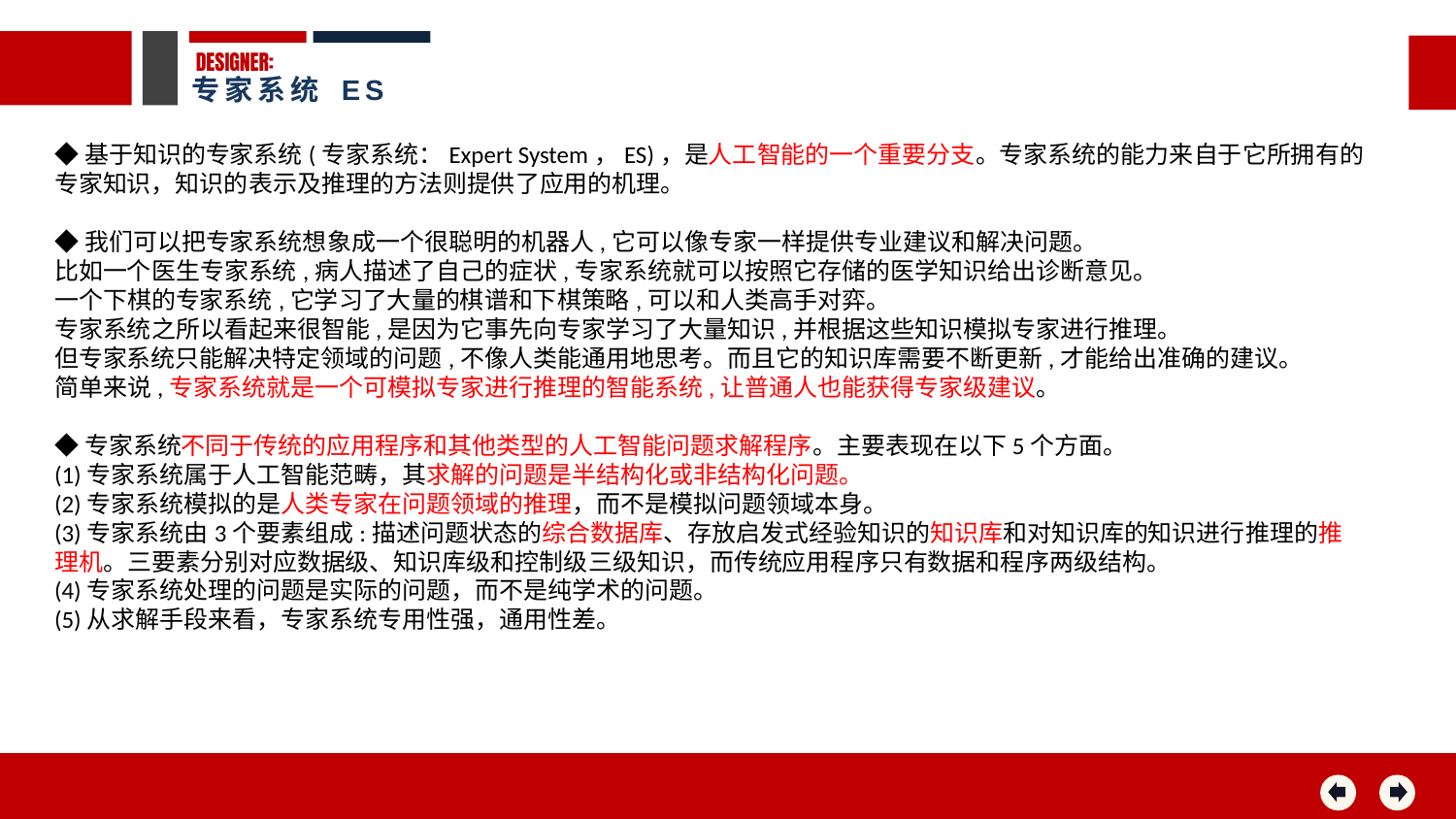

DESIGNER:
专家系统 ES
◆基于知识的专家系统(专家系统：Expert System，ES)，是人工智能的一个重要分支。专家系统的能力来自于它所拥有的专家知识，知识的表示及推理的方法则提供了应用的机理。

◆我们可以把专家系统想象成一个很聪明的机器人,它可以像专家一样提供专业建议和解决问题。
比如一个医生专家系统,病人描述了自己的症状,专家系统就可以按照它存储的医学知识给出诊断意见。
一个下棋的专家系统,它学习了大量的棋谱和下棋策略,可以和人类高手对弈。
专家系统之所以看起来很智能,是因为它事先向专家学习了大量知识,并根据这些知识模拟专家进行推理。
但专家系统只能解决特定领域的问题,不像人类能通用地思考。而且它的知识库需要不断更新,才能给出准确的建议。
简单来说,专家系统就是一个可模拟专家进行推理的智能系统,让普通人也能获得专家级建议。

◆专家系统不同于传统的应用程序和其他类型的人工智能问题求解程序。主要表现在以下5个方面。
(1)专家系统属于人工智能范畴，其求解的问题是半结构化或非结构化问题。
(2)专家系统模拟的是人类专家在问题领域的推理，而不是模拟问题领域本身。
(3)专家系统由3个要素组成:描述问题状态的综合数据库、存放启发式经验知识的知识库和对知识库的知识进行推理的推理机。三要素分别对应数据级、知识库级和控制级三级知识，而传统应用程序只有数据和程序两级结构。
(4)专家系统处理的问题是实际的问题，而不是纯学术的问题。
(5)从求解手段来看，专家系统专用性强，通用性差。